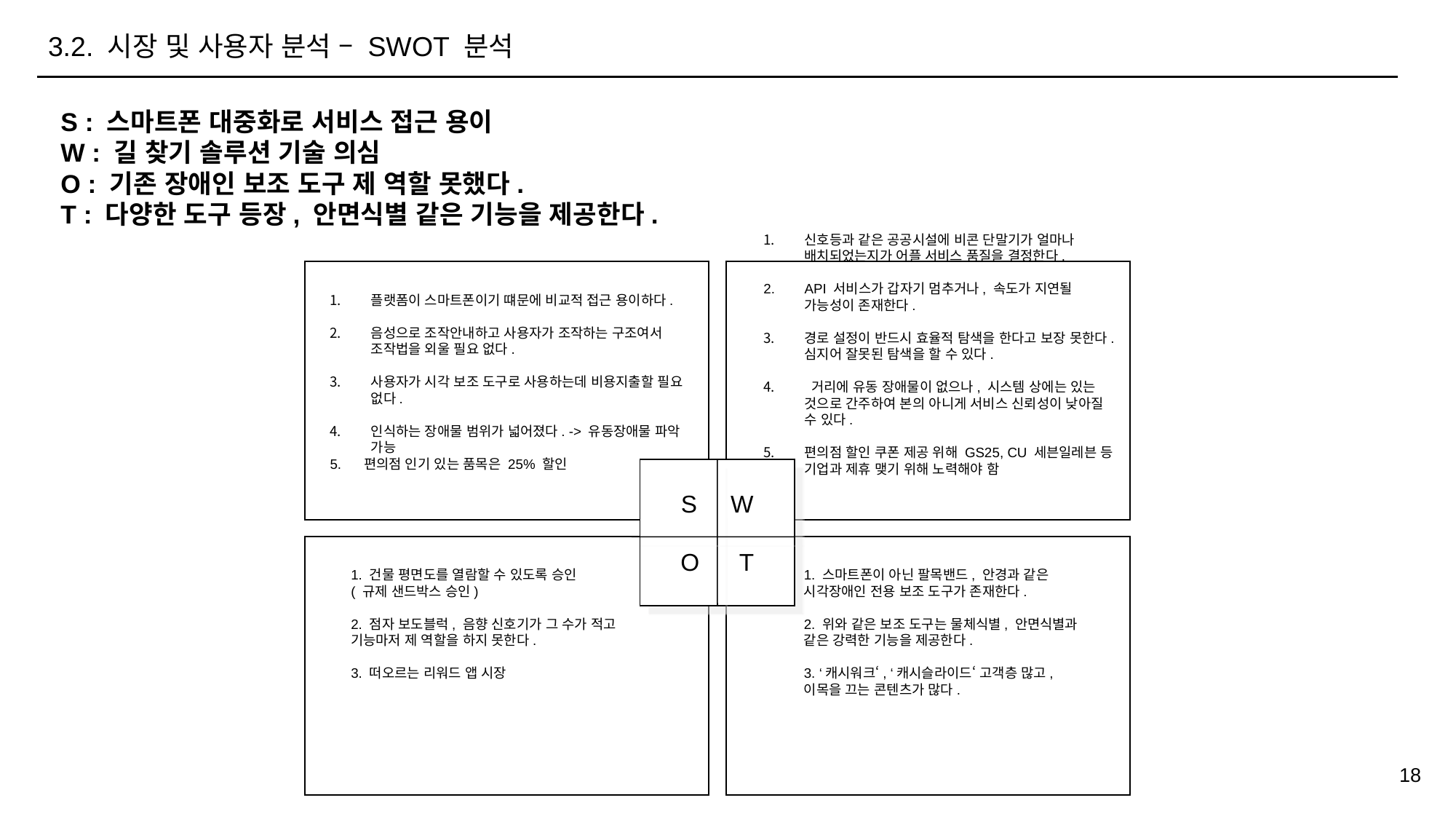

3.2. 시장 및 사용자 분석 – SWOT 분석

S : 스마트폰 대중화로 서비스 접근 용이
W : 길 찾기 솔루션 기술 의심
O : 기존 장애인 보조 도구 제 역할 못했다.
T : 다양한 도구 등장, 안면식별 같은 기능을 제공한다.
신호등과 같은 공공시설에 비콘 단말기가 얼마나 배치되었는지가 어플 서비스 품질을 결정한다.

API 서비스가 갑자기 멈추거나, 속도가 지연될 가능성이 존재한다.

경로 설정이 반드시 효율적 탐색을 한다고 보장 못한다. 심지어 잘못된 탐색을 할 수 있다.

 거리에 유동 장애물이 없으나, 시스템 상에는 있는 것으로 간주하여 본의 아니게 서비스 신뢰성이 낮아질 수 있다.

편의점 할인 쿠폰 제공 위해 GS25, CU 세븐일레븐 등 기업과 제휴 맺기 위해 노력해야 함

S     W

O      T

플랫폼이 스마트폰이기 떄문에 비교적 접근 용이하다.

음성으로 조작안내하고 사용자가 조작하는 구조여서 조작법을 외울 필요 없다.

사용자가 시각 보조 도구로 사용하는데 비용지출할 필요 없다.

인식하는 장애물 범위가 넓어졌다. -> 유동장애물 파악 가능
5.     편의점 인기 있는 품목은 25% 할인

1. 건물 평면도를 열람할 수 있도록 승인
( 규제 샌드박스 승인)

2. 점자 보도블럭, 음향 신호기가 그 수가 적고
기능마저 제 역할을 하지 못한다.

3. 떠오르는 리워드 앱 시장

1. 스마트폰이 아닌 팔목밴드, 안경과 같은 시각장애인 전용 보조 도구가 존재한다.

2. 위와 같은 보조 도구는 물체식별, 안면식별과 같은 강력한 기능을 제공한다.

3. ‘캐시워크‘, ‘캐시슬라이드‘ 고객층 많고,
이목을 끄는 콘텐츠가 많다.
18